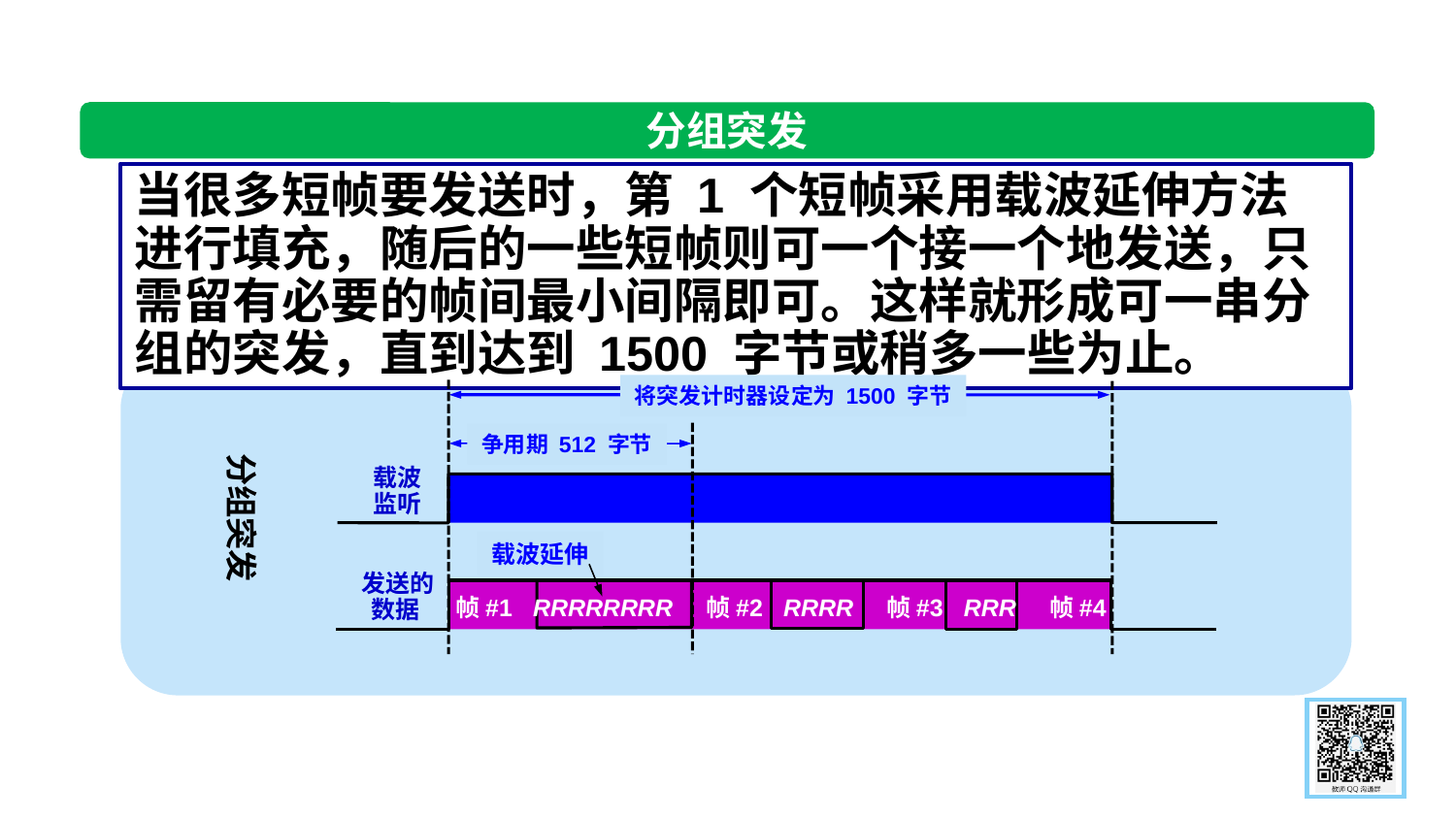

分组突发

当很多短帧要发送时，第 1 个短帧采用载波延伸方法进行填充，随后的一些短帧则可一个接一个地发送，只需留有必要的帧间最小间隔即可。这样就形成可一串分组的突发，直到达到 1500 字节或稍多一些为止。

将突发计时器设定为 1500 字节

争用期 512 字节

分组突发
载波
监听

载波延伸

发送的
数据

 帧#1   RRRRRRRR    帧#2   RRRR    帧#3   RRR    帧#4